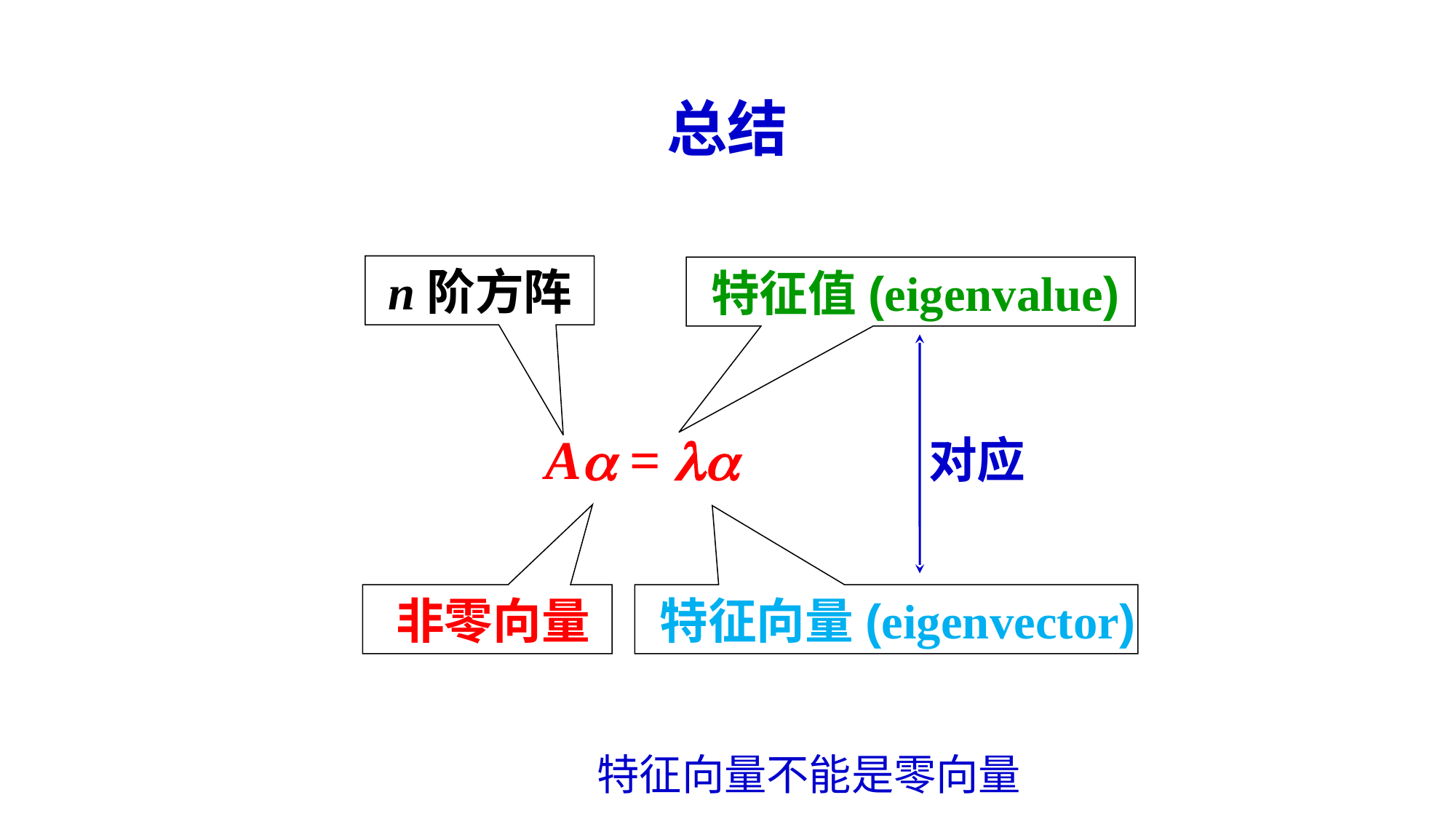

总结
 n阶方阵
 特征值(eigenvalue)

对应
Aα = λα
 非零向量
 特征向量(eigenvector)
注意：特征向量不能是零向量